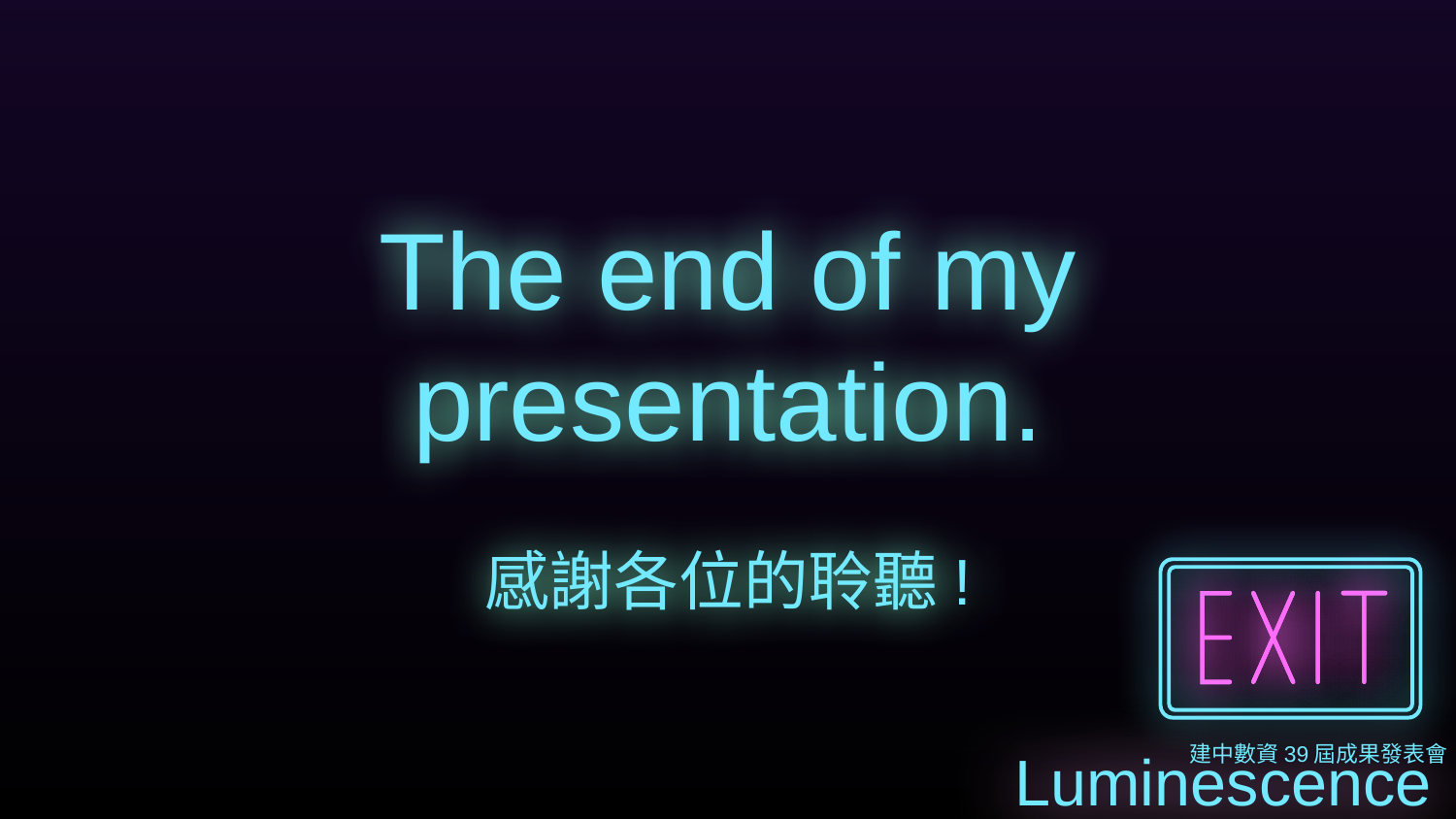

The end of my presentation.

感謝各位的聆聽!

建中數資39屆成果發表會
Luminescence